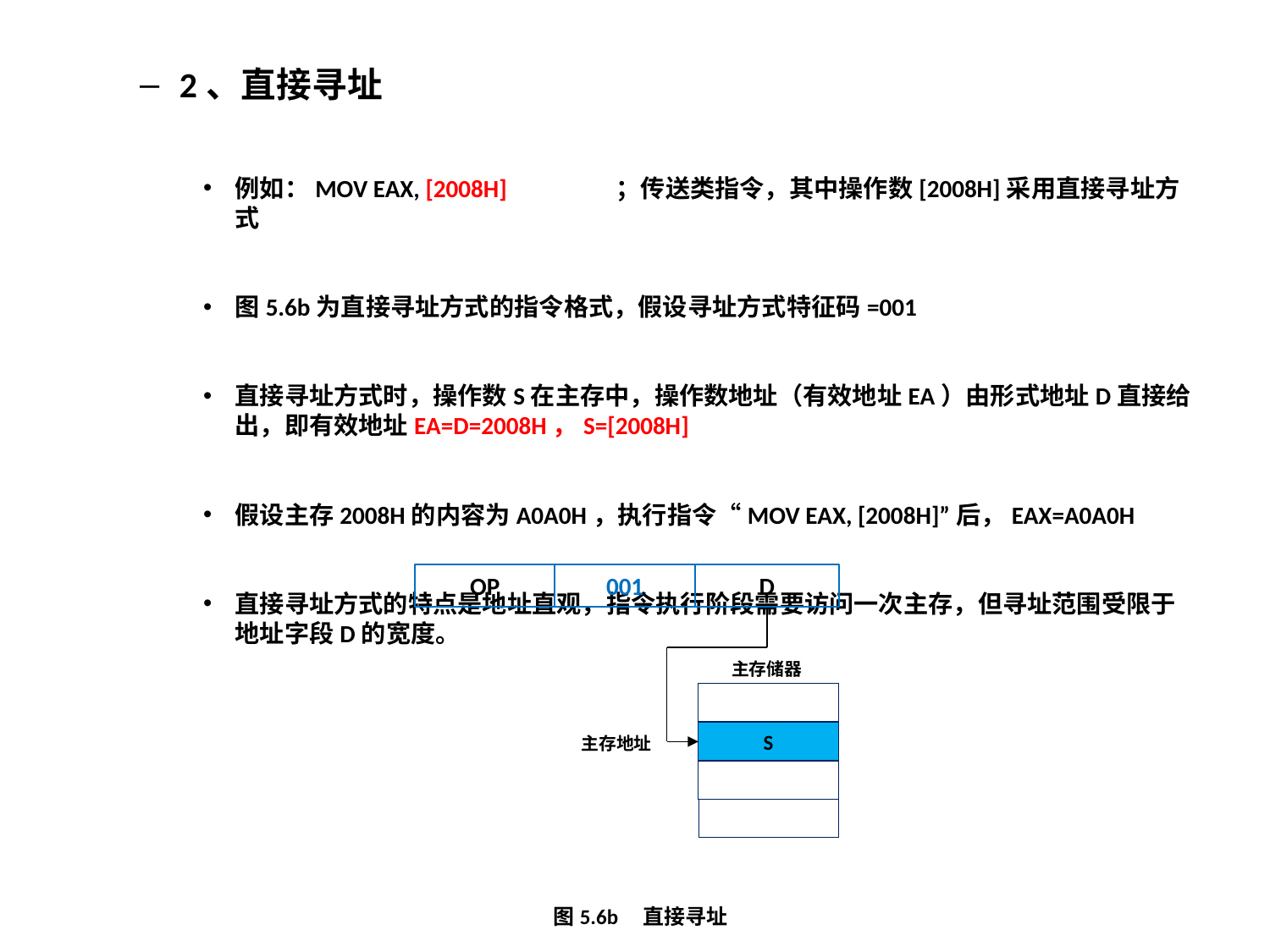

2、直接寻址

例如：MOV EAX, [2008H]	；传送类指令，其中操作数[2008H]采用直接寻址方式

图5.6b为直接寻址方式的指令格式，假设寻址方式特征码=001

直接寻址方式时，操作数S在主存中，操作数地址（有效地址EA）由形式地址D直接给出，即有效地址EA=D=2008H，S=[2008H]

假设主存2008H的内容为A0A0H，执行指令“MOV EAX, [2008H]”后，EAX=A0A0H

直接寻址方式的特点是地址直观，指令执行阶段需要访问一次主存，但寻址范围受限于地址字段D的宽度。
OP
001
图5.6b    直接寻址
D

S
主存地址

主存储器